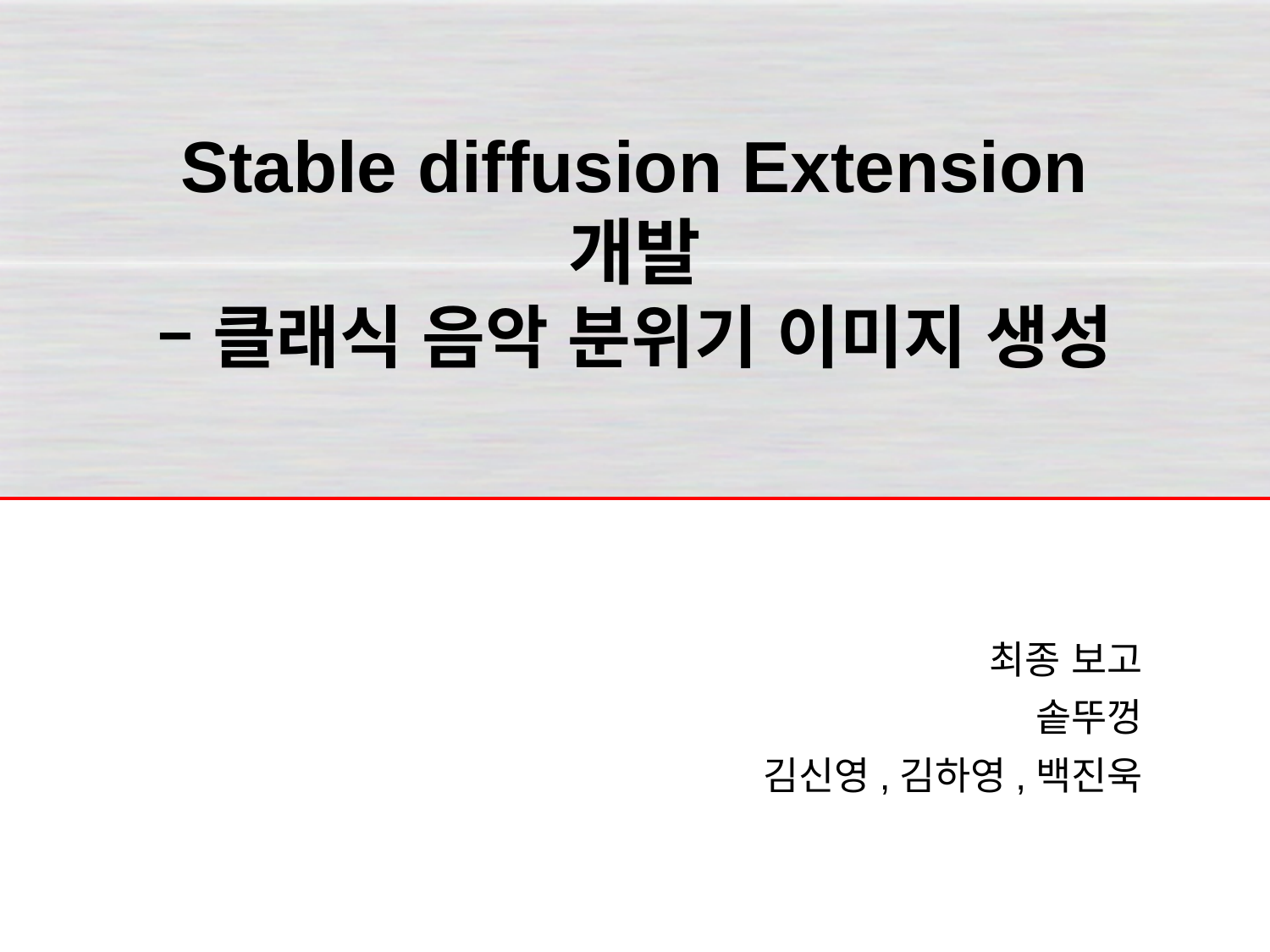

# Stable diffusion Extension 개발 – 클래식 음악 분위기 이미지 생성
최종 보고
솥뚜껑
김신영,김하영,백진욱